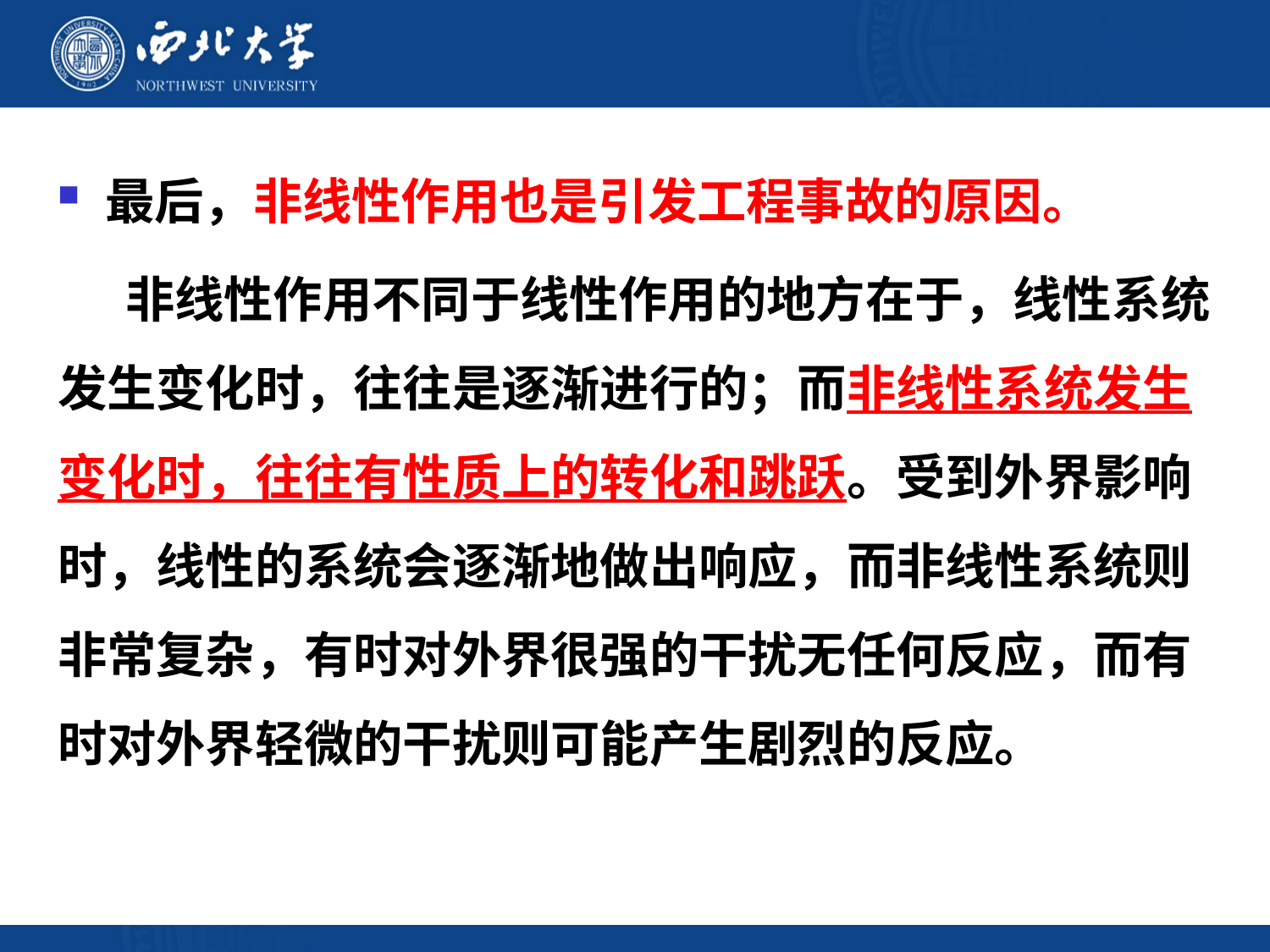

最后，非线性作用也是引发工程事故的原因。
     非线性作用不同于线性作用的地方在于，线性系统发生变化时，往往是逐渐进行的；而非线性系统发生变化时，往往有性质上的转化和跳跃。受到外界影响时，线性的系统会逐渐地做出响应，而非线性系统则非常复杂，有时对外界很强的干扰无任何反应，而有时对外界轻微的干扰则可能产生剧烈的反应。